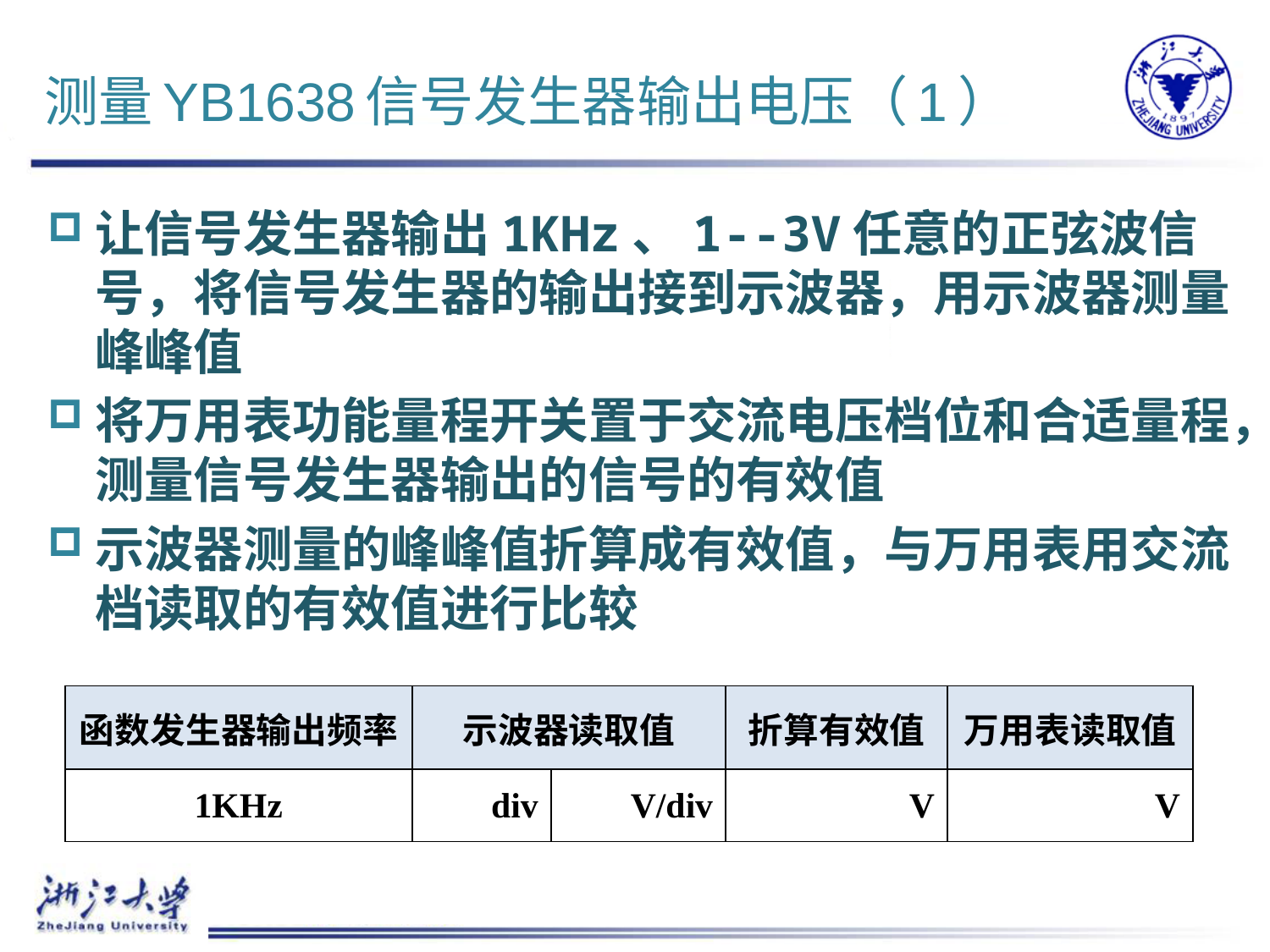

# 测量YB1638信号发生器输出电压（1）
让信号发生器输出1KHz、1--3V任意的正弦波信号，将信号发生器的输出接到示波器，用示波器测量峰峰值
将万用表功能量程开关置于交流电压档位和合适量程，测量信号发生器输出的信号的有效值
示波器测量的峰峰值折算成有效值，与万用表用交流档读取的有效值进行比较

| 函数发生器输出频率 | 示波器读取值 |  | 折算有效值 | 万用表读取值 |
| --- | --- | --- | --- | --- |
| 1KHz | div | V/div | V | V |